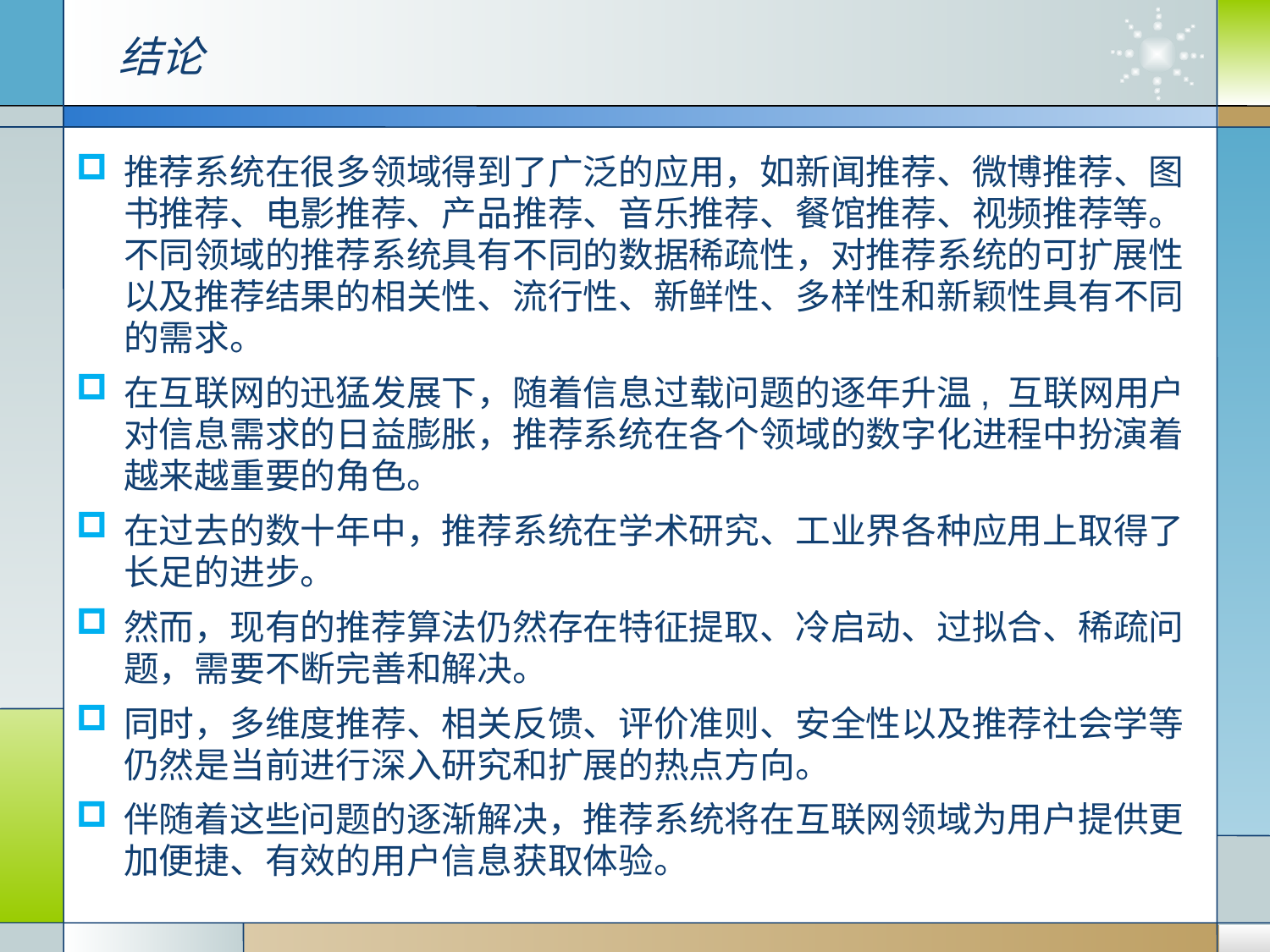

结论
推荐系统在很多领域得到了广泛的应用，如新闻推荐、微博推荐、图书推荐、电影推荐、产品推荐、音乐推荐、餐馆推荐、视频推荐等。不同领域的推荐系统具有不同的数据稀疏性，对推荐系统的可扩展性以及推荐结果的相关性、流行性、新鲜性、多样性和新颖性具有不同的需求。
在互联网的迅猛发展下，随着信息过载问题的逐年升温, 互联网用户对信息需求的日益膨胀，推荐系统在各个领域的数字化进程中扮演着越来越重要的角色。
在过去的数十年中，推荐系统在学术研究、工业界各种应用上取得了长足的进步。
然而，现有的推荐算法仍然存在特征提取、冷启动、过拟合、稀疏问题，需要不断完善和解决。
同时，多维度推荐、相关反馈、评价准则、安全性以及推荐社会学等仍然是当前进行深入研究和扩展的热点方向。
伴随着这些问题的逐渐解决，推荐系统将在互联网领域为用户提供更加便捷、有效的用户信息获取体验。